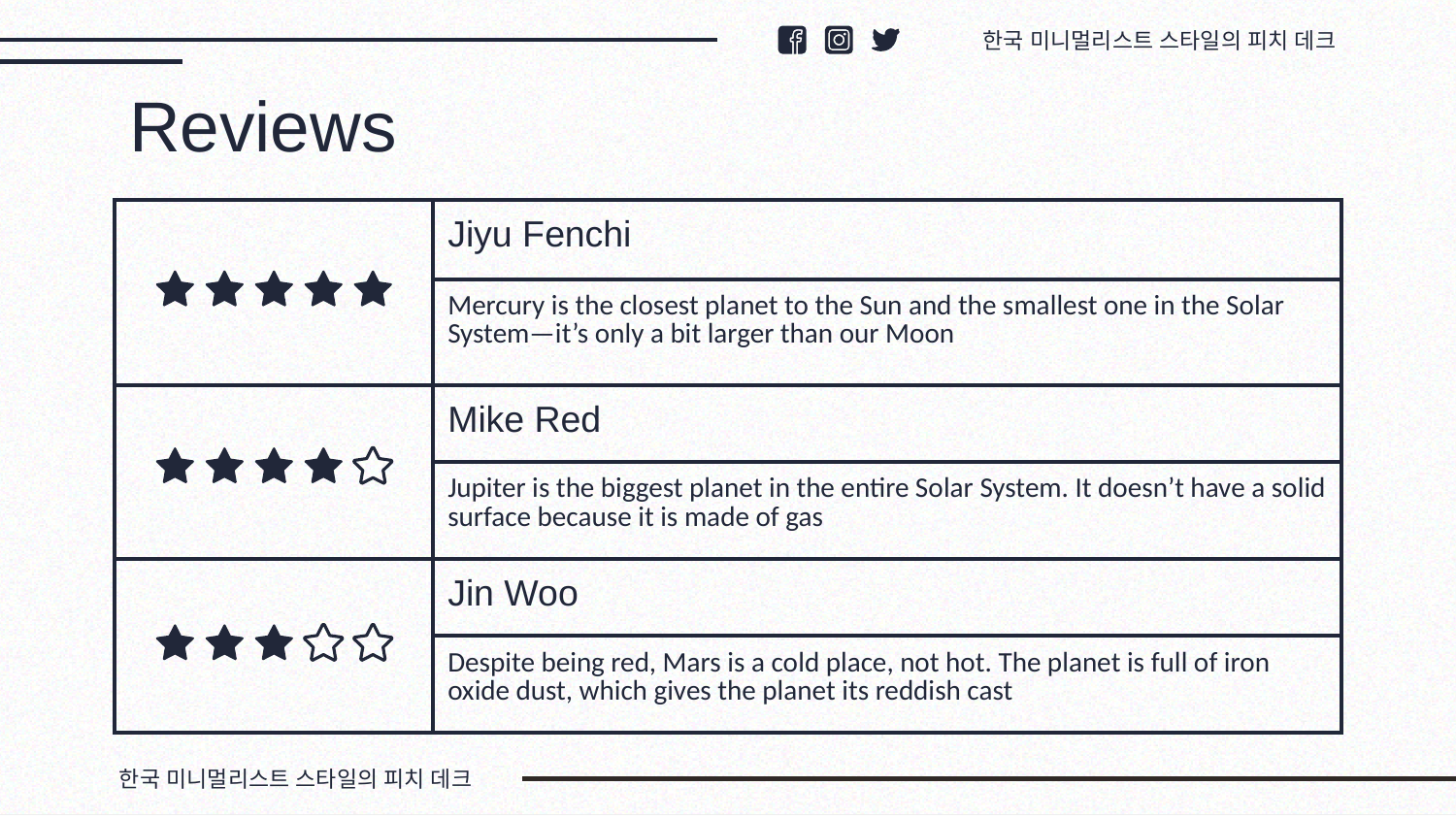

한국 미니멀리스트 스타일의 피치 데크

Reviews
|  | Jiyu Fenchi |
| --- | --- |
|  | Mercury is the closest planet to the Sun and the smallest one in the Solar System—it’s only a bit larger than our Moon |
|  | Mike Red |
|  | Jupiter is the biggest planet in the entire Solar System. It doesn’t have a solid surface because it is made of gas |
|  | Jin Woo |
|  | Despite being red, Mars is a cold place, not hot. The planet is full of iron oxide dust, which gives the planet its reddish cast |

한국 미니멀리스트 스타일의 피치 데크